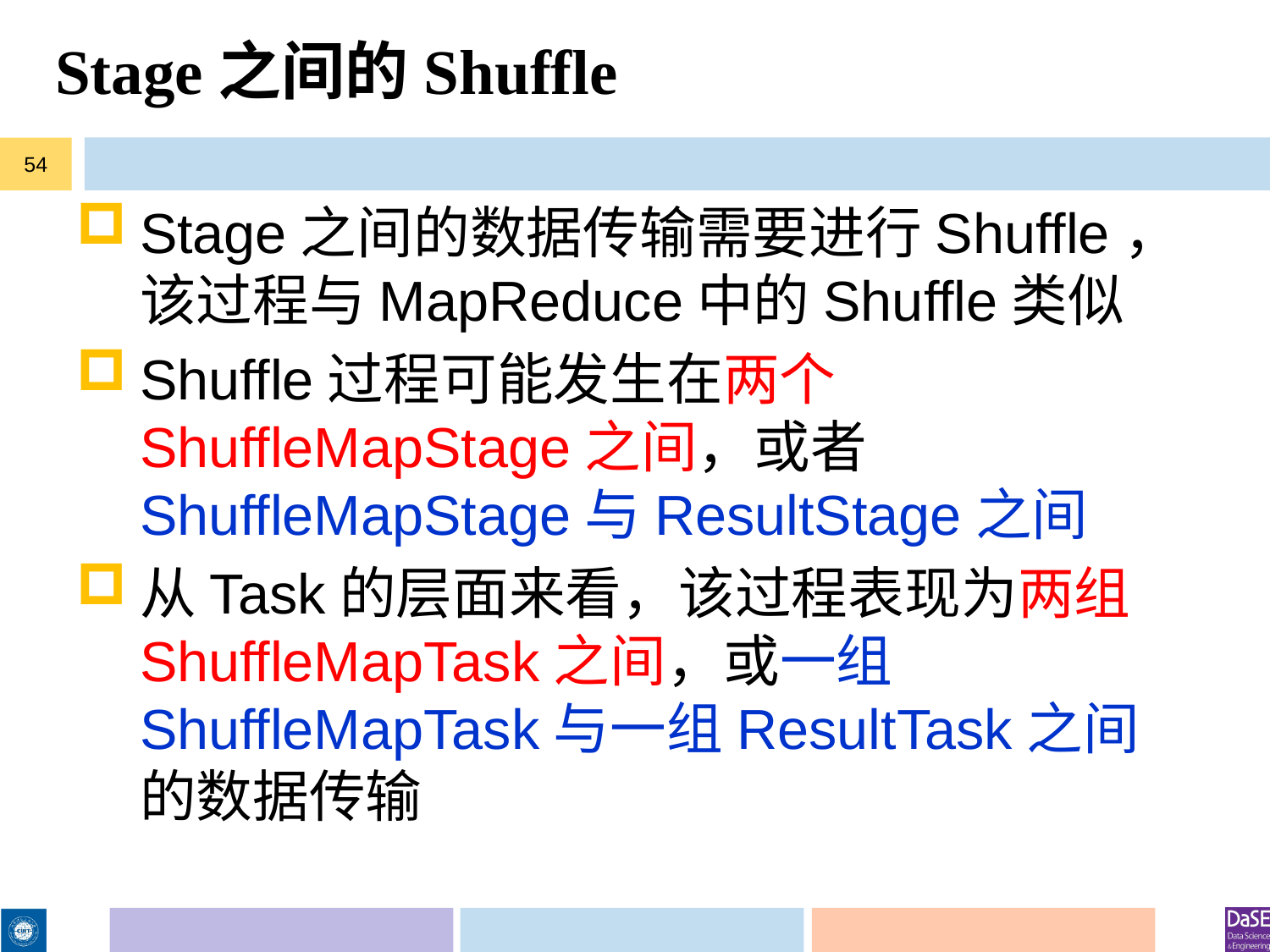

# Stage之间的Shuffle
54
Stage之间的数据传输需要进行Shuffle，该过程与MapReduce中的Shuffle类似
Shuffle过程可能发生在两个ShuffleMapStage之间，或者ShuffleMapStage与ResultStage之间
从Task的层面来看，该过程表现为两组ShuffleMapTask之间，或一组ShuffleMapTask与一组ResultTask之间的数据传输